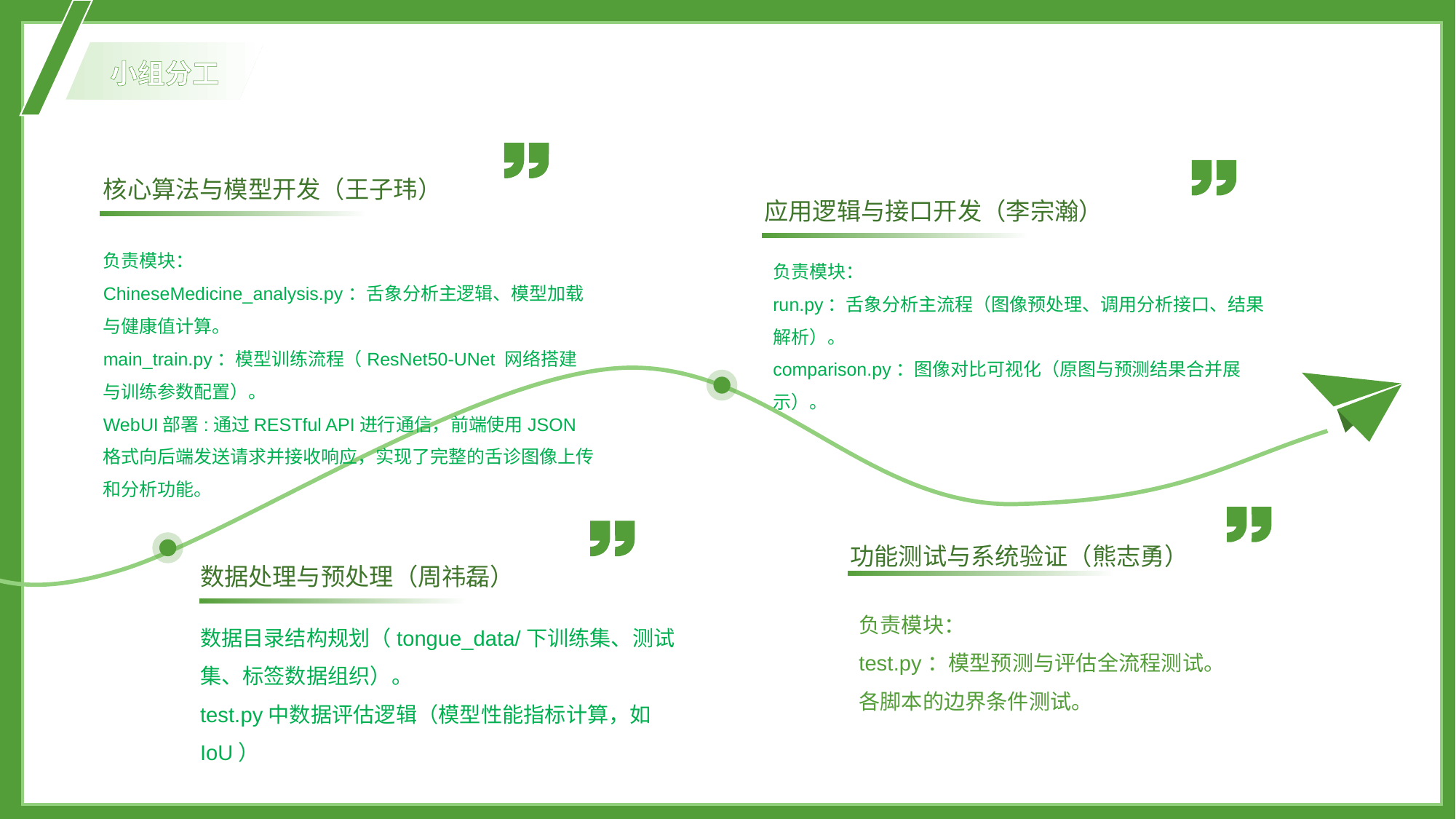

小组分工

核心算法与模型开发（王子玮）

应用逻辑与接口开发（李宗瀚）

负责模块：
ChineseMedicine_analysis.py：舌象分析主逻辑、模型加载与健康值计算。
main_train.py：模型训练流程（ResNet50-UNet 网络搭建与训练参数配置）。
WebUI部署:通过RESTful API进行通信，前端使用JSON格式向后端发送请求并接收响应，实现了完整的舌诊图像上传和分析功能。

负责模块：
run.py：舌象分析主流程（图像预处理、调用分析接口、结果解析）。
comparison.py：图像对比可视化（原图与预测结果合并展示）。

功能测试与系统验证（熊志勇）

数据处理与预处理（周祎磊）

负责模块：
test.py：模型预测与评估全流程测试。
各脚本的边界条件测试。

数据目录结构规划（tongue_data/下训练集、测试集、标签数据组织）。
test.py中数据评估逻辑（模型性能指标计算，如 IoU）